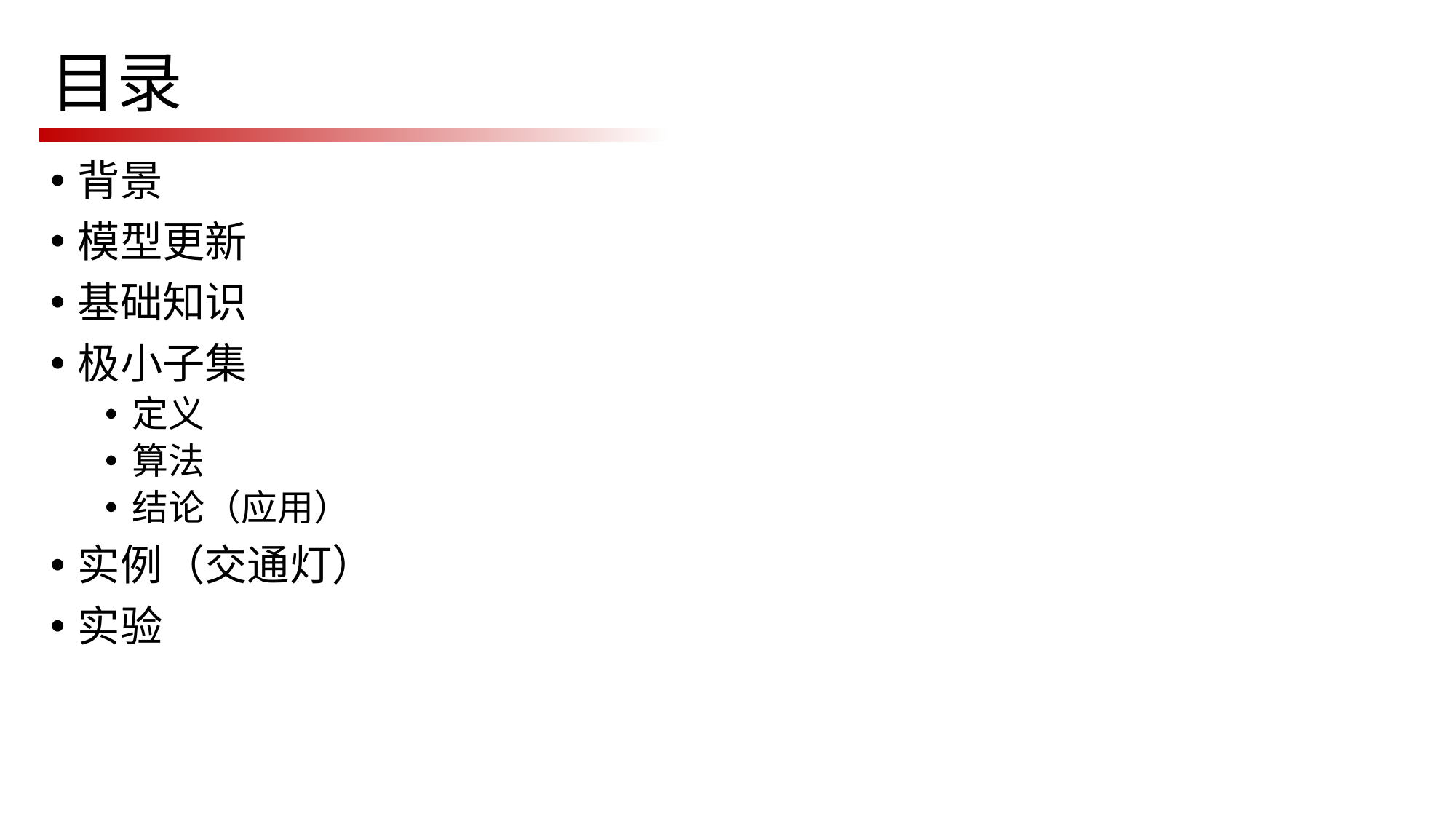

# 目录
背景
模型更新
基础知识
极小子集
定义
算法
结论（应用）
实例（交通灯）
实验